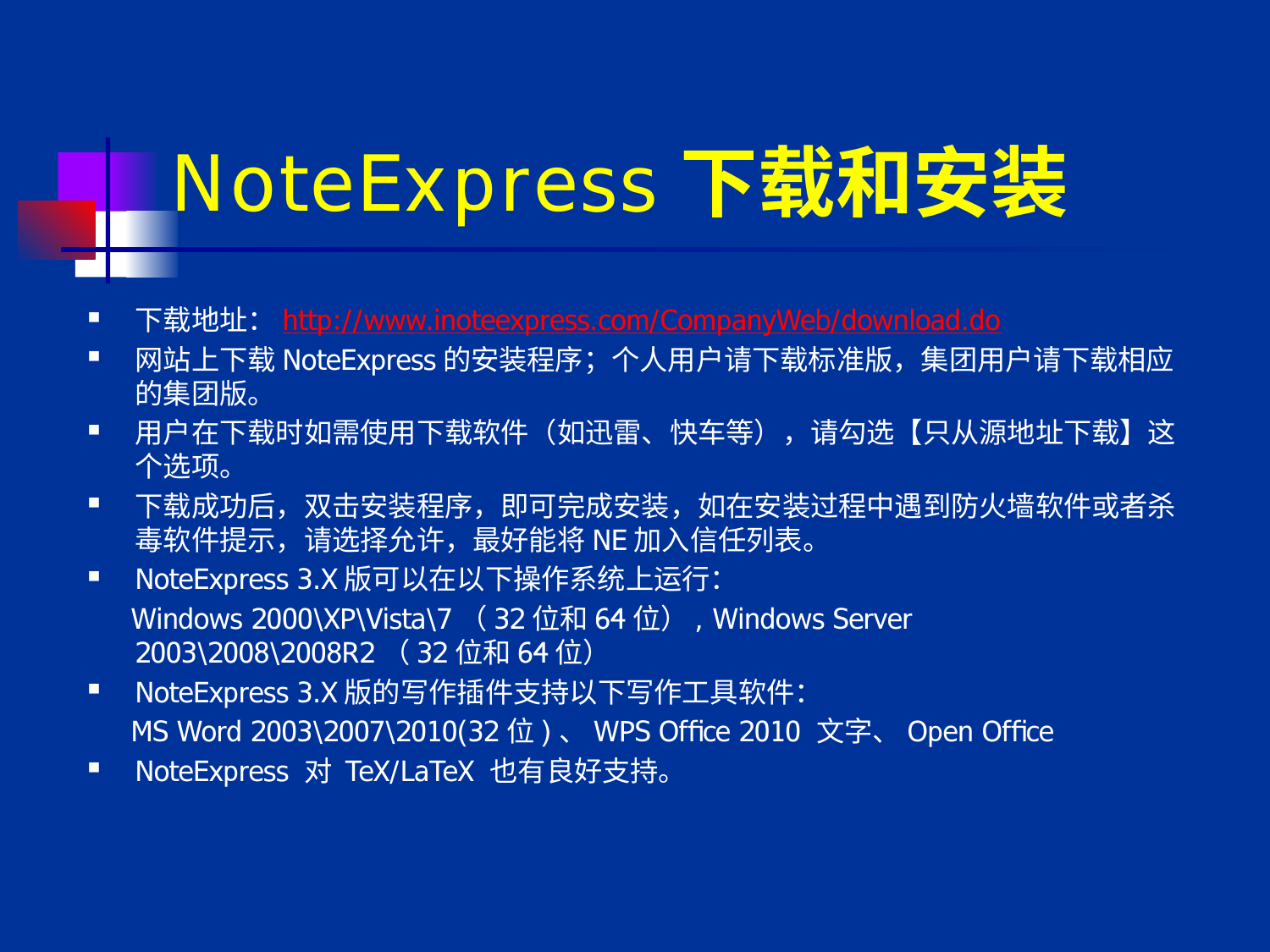

# NoteExpress下载和安装
下载地址：http://www.inoteexpress.com/CompanyWeb/download.do
网站上下载NoteExpress的安装程序；个人用户请下载标准版，集团用户请下载相应的集团版。
用户在下载时如需使用下载软件（如迅雷、快车等），请勾选【只从源地址下载】这个选项。
下载成功后，双击安装程序，即可完成安装，如在安装过程中遇到防火墙软件或者杀毒软件提示，请选择允许，最好能将NE加入信任列表。
NoteExpress 3.X版可以在以下操作系统上运行：
     Windows 2000\XP\Vista\7（32位和64位）, Windows Server 2003\2008\2008R2（32位和64位）
NoteExpress 3.X版的写作插件支持以下写作工具软件：
     MS Word 2003\2007\2010(32位)、WPS Office 2010 文字、Open Office
NoteExpress 对 TeX/LaTeX 也有良好支持。